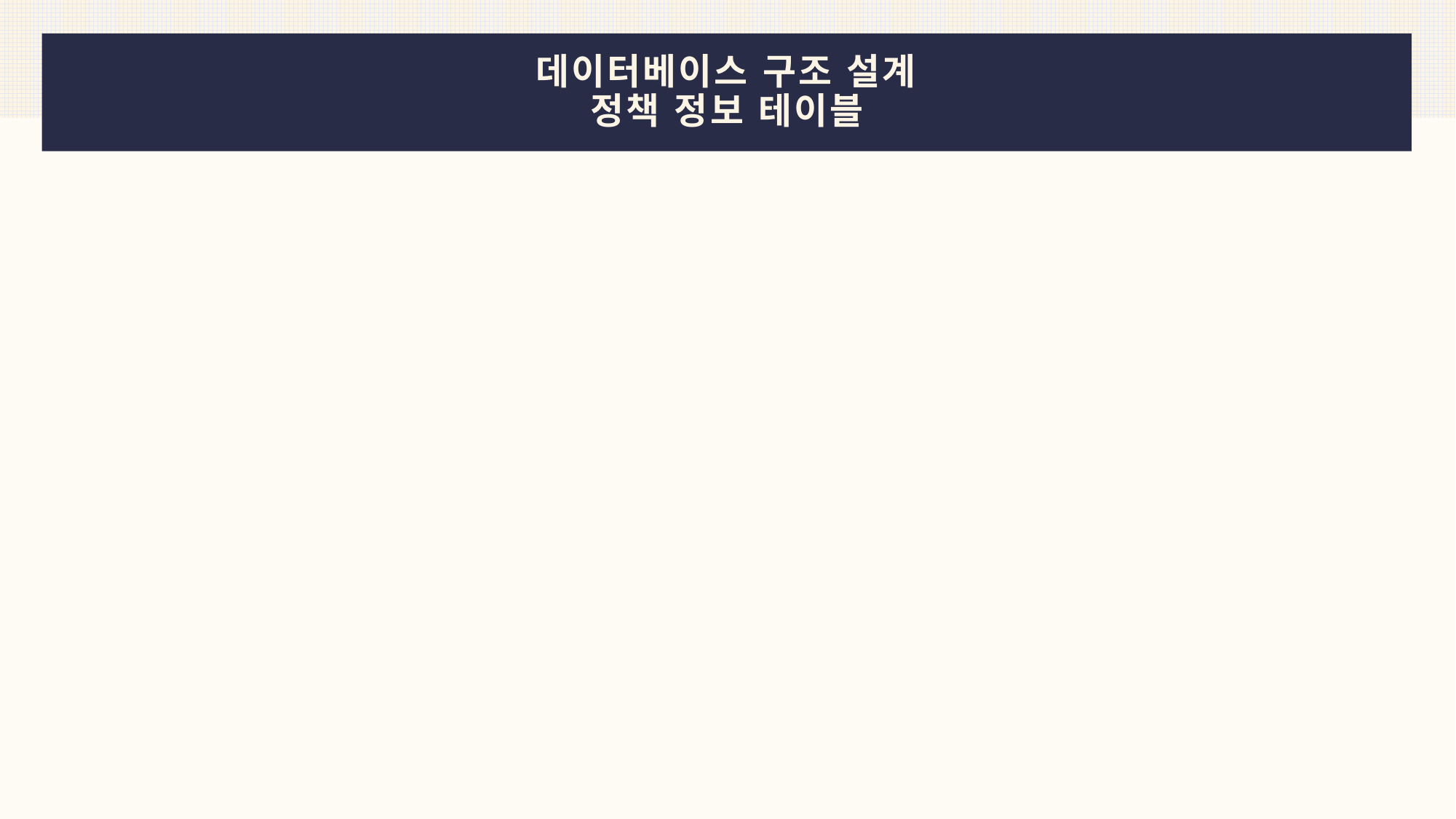

# 데이터베이스 구조 설계 정책 정보 테이블